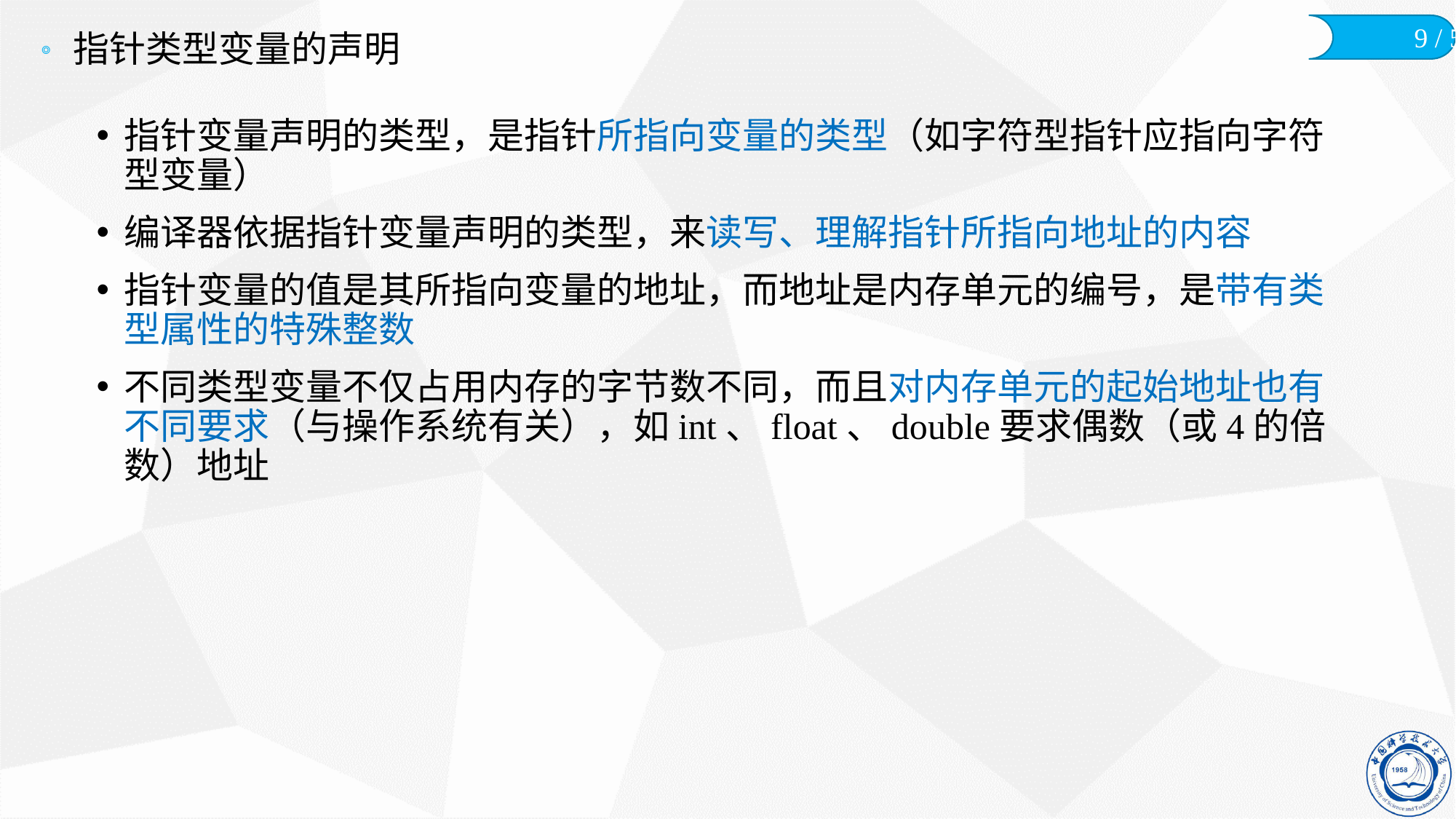

# 指针类型变量的声明
指针变量声明的类型，是指针所指向变量的类型（如字符型指针应指向字符型变量）
编译器依据指针变量声明的类型，来读写、理解指针所指向地址的内容
指针变量的值是其所指向变量的地址，而地址是内存单元的编号，是带有类型属性的特殊整数
不同类型变量不仅占用内存的字节数不同，而且对内存单元的起始地址也有不同要求（与操作系统有关），如int、float、double要求偶数（或4的倍数）地址